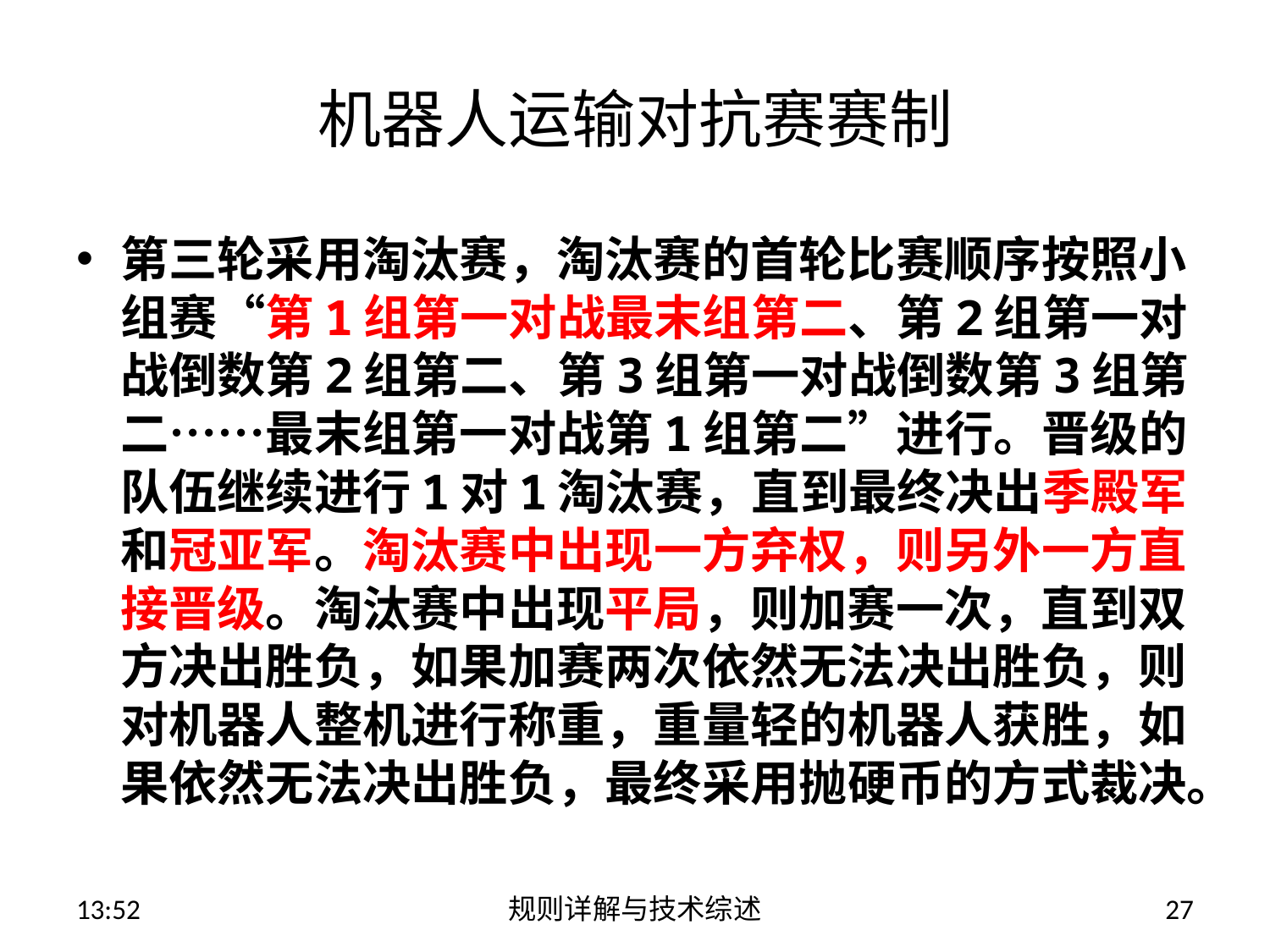

# 机器人运输对抗赛赛制
第三轮采用淘汰赛，淘汰赛的首轮比赛顺序按照小组赛“第1组第一对战最末组第二、第2组第一对战倒数第2组第二、第3组第一对战倒数第3组第二……最末组第一对战第1组第二”进行。晋级的队伍继续进行1对1淘汰赛，直到最终决出季殿军和冠亚军。淘汰赛中出现一方弃权，则另外一方直接晋级。淘汰赛中出现平局，则加赛一次，直到双方决出胜负，如果加赛两次依然无法决出胜负，则对机器人整机进行称重，重量轻的机器人获胜，如果依然无法决出胜负，最终采用抛硬币的方式裁决。
13:52
规则详解与技术综述
27